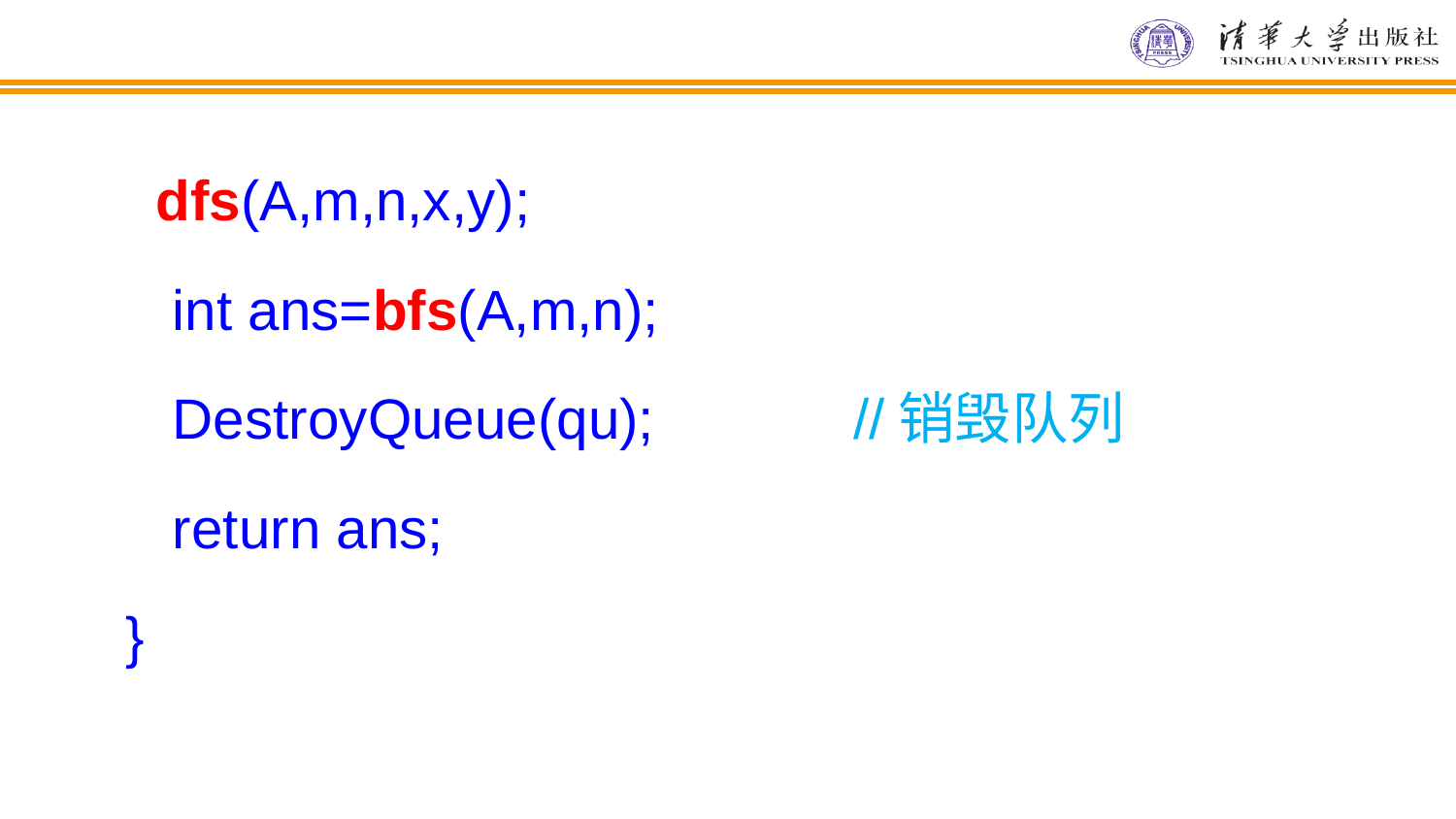

dfs(A,m,n,x,y);
   int ans=bfs(A,m,n);
   DestroyQueue(qu);		//销毁队列
   return ans;
}